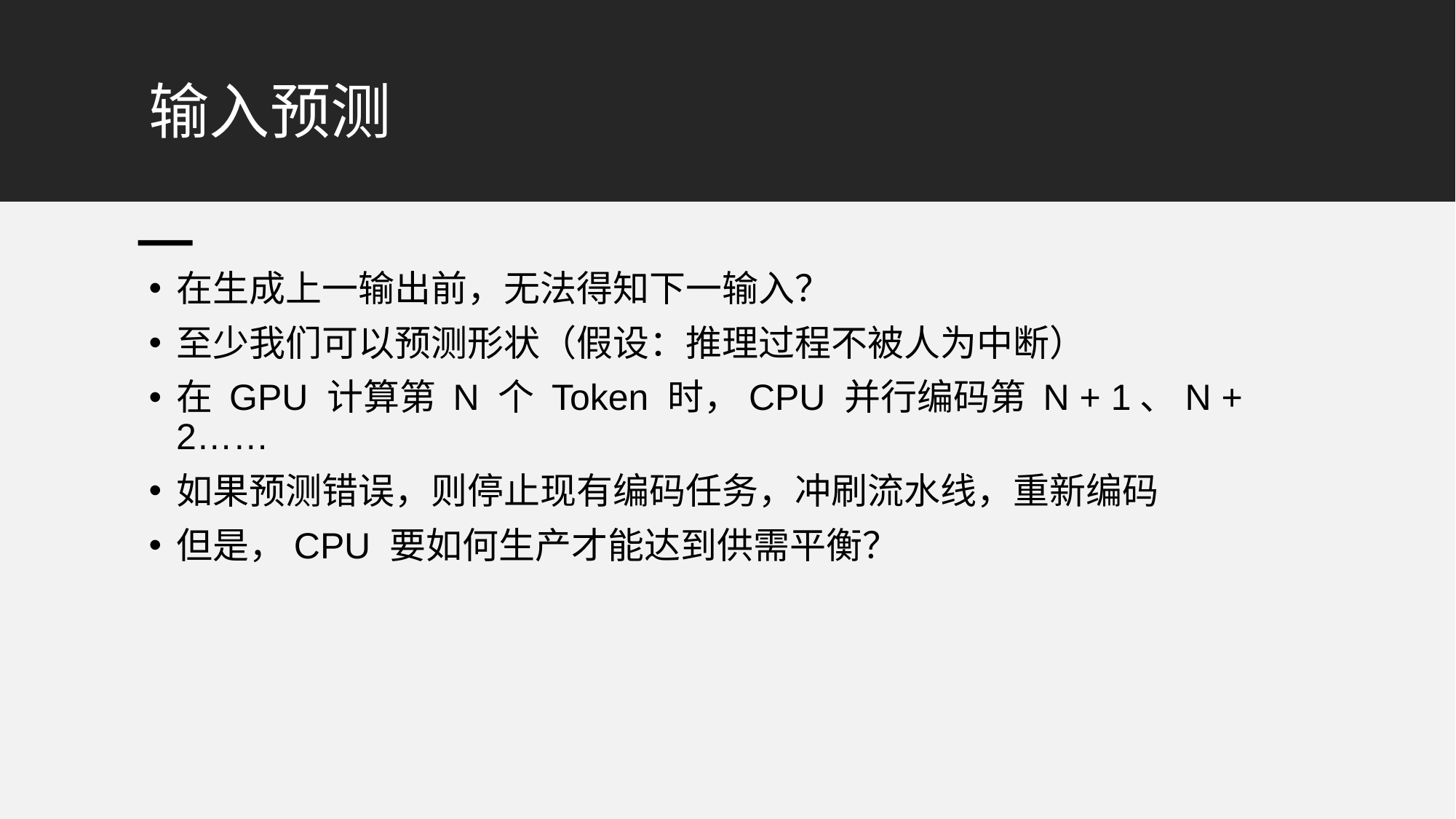

# 输入预测

在生成上一输出前，无法得知下一输入？
至少我们可以预测形状（假设：推理过程不被人为中断）
在 GPU 计算第 N 个 Token 时，CPU 并行编码第 N + 1、N + 2……
如果预测错误，则停止现有编码任务，冲刷流水线，重新编码
但是，CPU 要如何生产才能达到供需平衡？